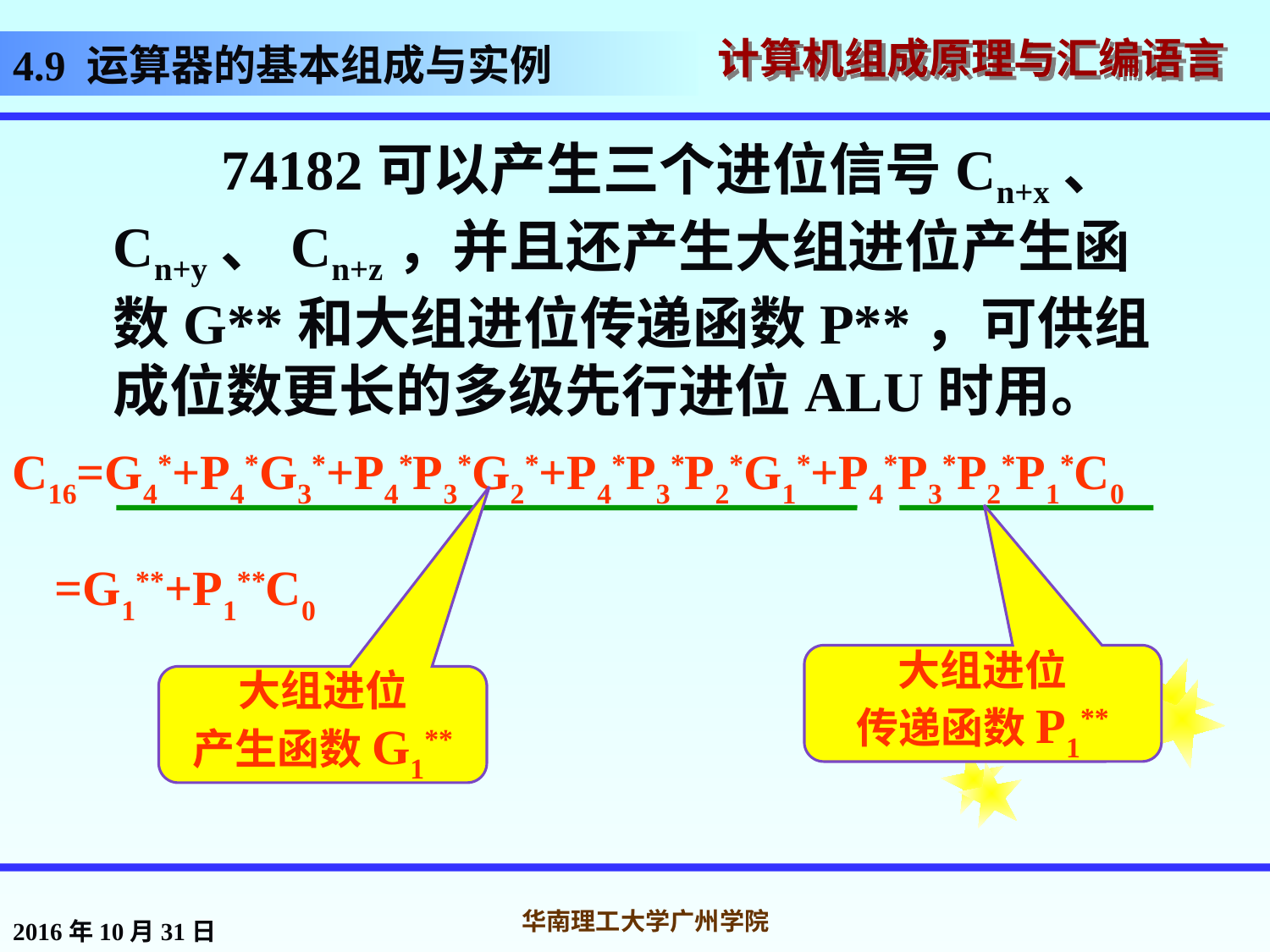

# 4.9 运算器的基本组成与实例
           74182可以产生三个进位信号Cn+x、Cn+y、Cn+z，并且还产生大组进位产生函数G**和大组进位传递函数P**，可供组成位数更长的多级先行进位ALU时用。
C16=G4*+P4*G3*+P4*P3*G2*+P4*P3*P2*G1*+P4*P3*P2*P1*C0

=G1**+P1**C0
大组进位
传递函数P1**
大组进位
产生函数G1**
2016年10月31日
华南理工大学广州学院